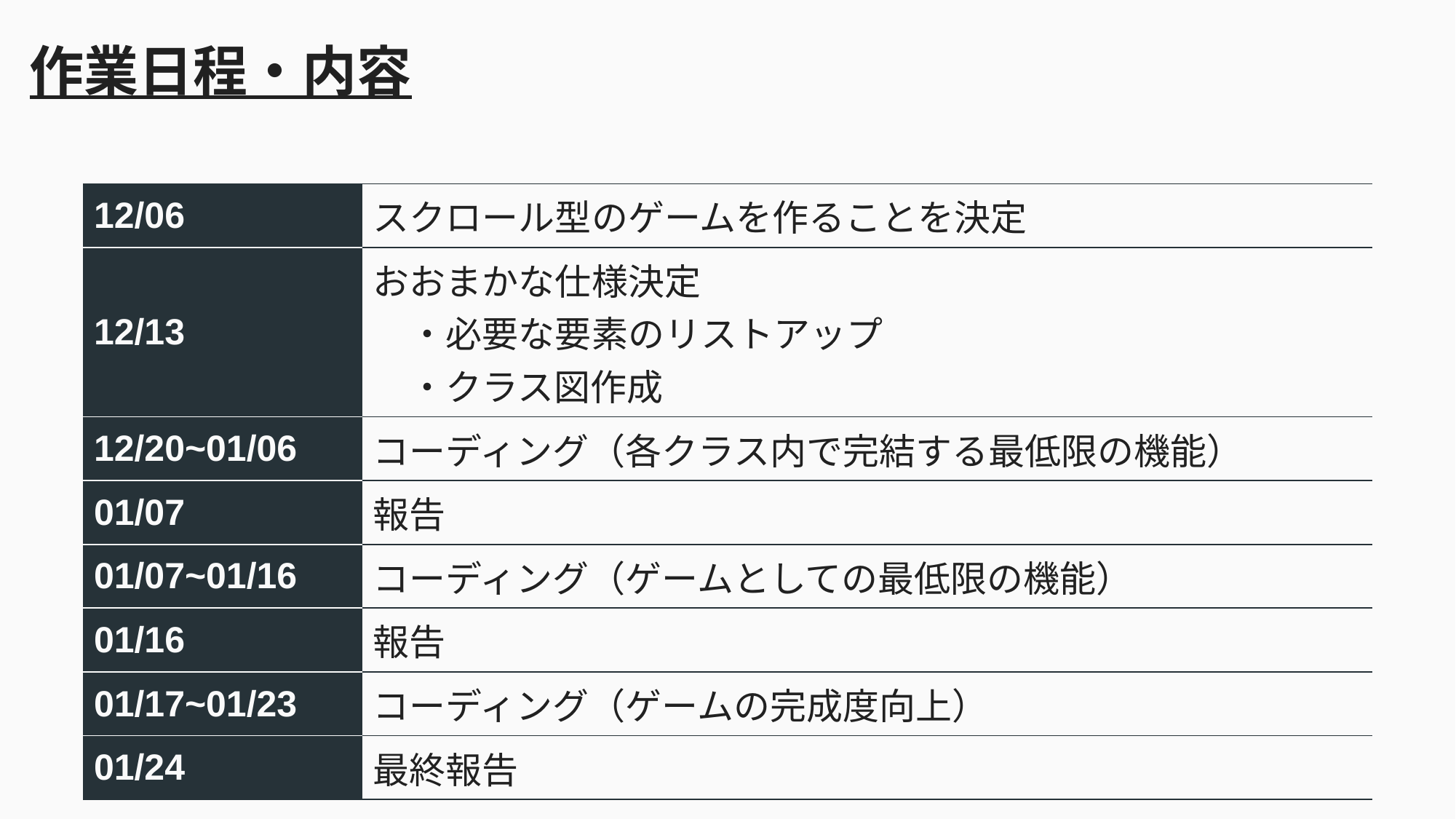

# 作業日程・内容
| 12/06 | スクロール型のゲームを作ることを決定 |
| --- | --- |
| 12/13 | おおまかな仕様決定 　・必要な要素のリストアップ 　・クラス図作成 |
| 12/20~01/06 | コーディング（各クラス内で完結する最低限の機能） |
| 01/07 | 報告 |
| 01/07~01/16 | コーディング（ゲームとしての最低限の機能） |
| 01/16 | 報告 |
| 01/17~01/23 | コーディング（ゲームの完成度向上） |
| 01/24 | 最終報告 |